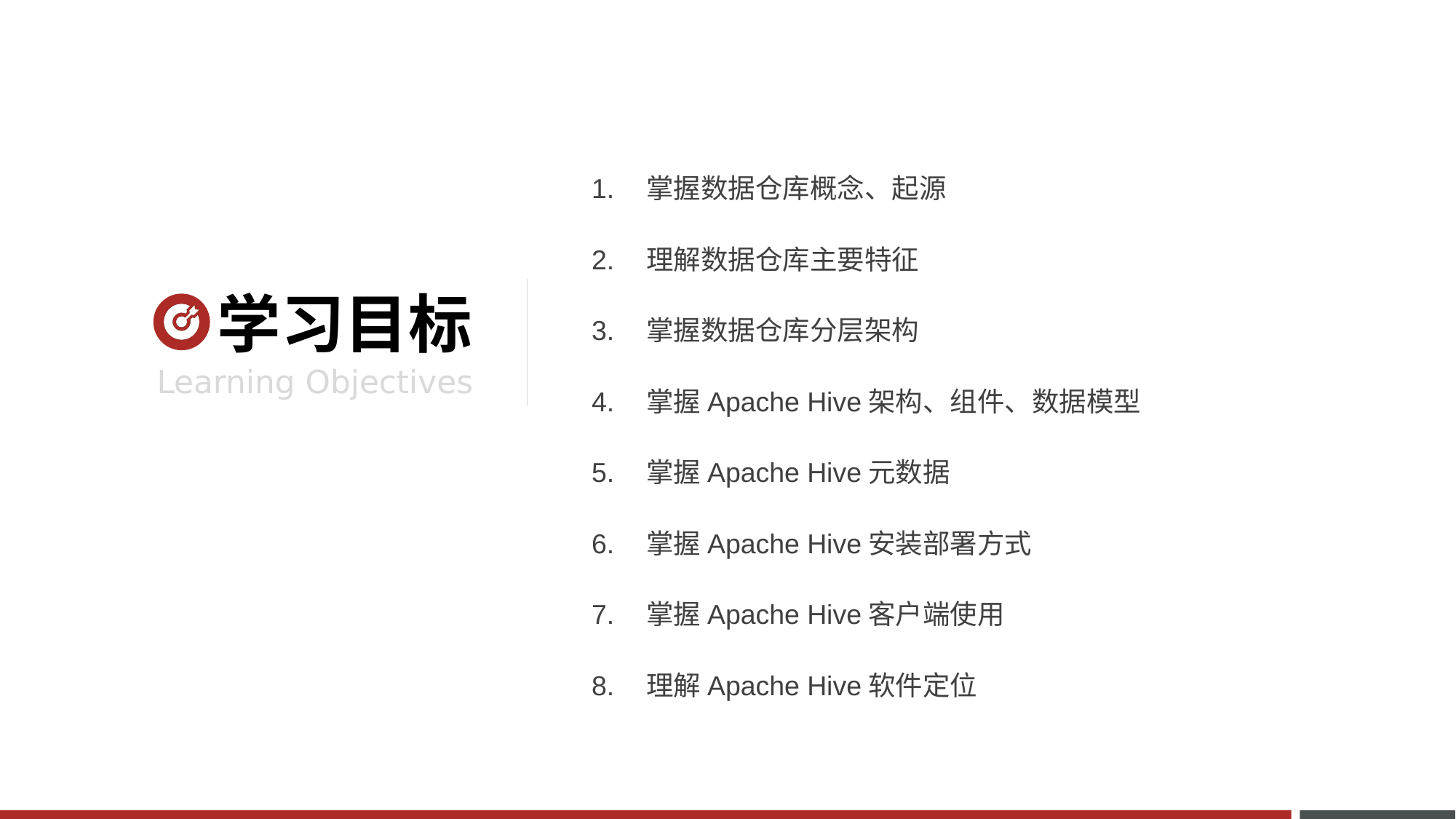

掌握数据仓库概念、起源
理解数据仓库主要特征
掌握数据仓库分层架构
掌握Apache Hive架构、组件、数据模型
掌握Apache Hive元数据
掌握Apache Hive安装部署方式
掌握Apache Hive客户端使用
理解Apache Hive软件定位